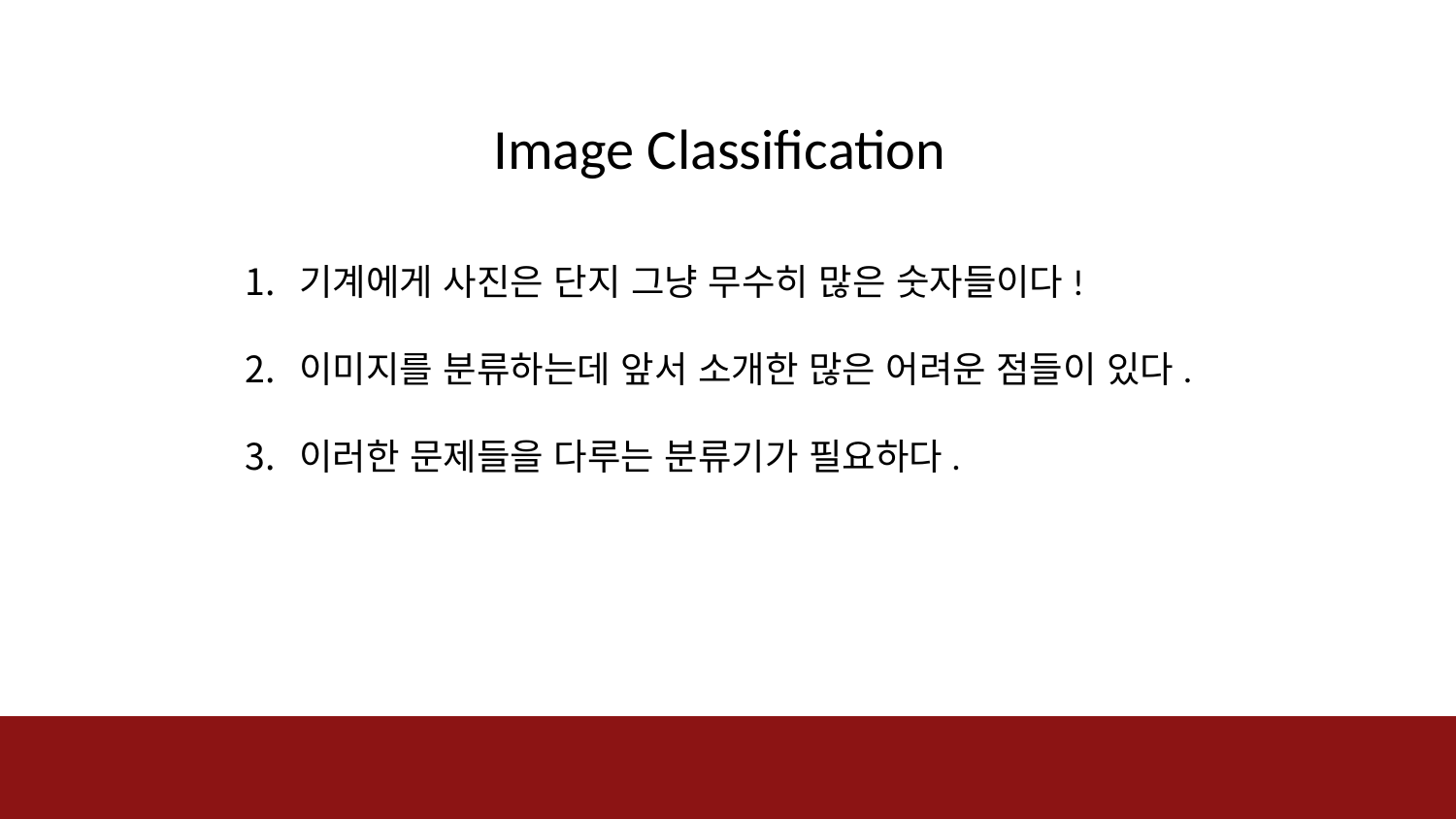

Image Classification
기계에게 사진은 단지 그냥 무수히 많은 숫자들이다!

이미지를 분류하는데 앞서 소개한 많은 어려운 점들이 있다.

이러한 문제들을 다루는 분류기가 필요하다.